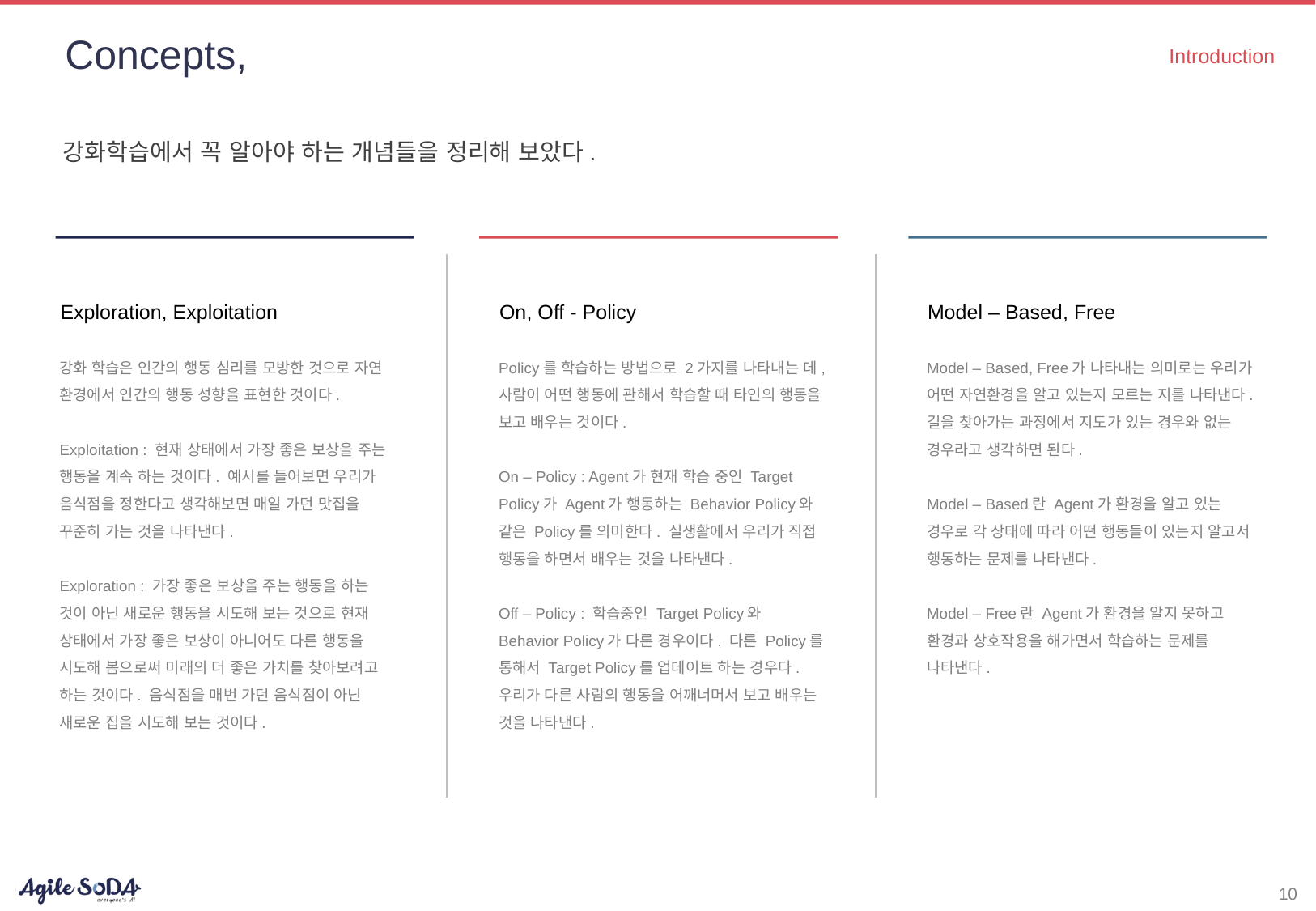

# Concepts,
Introduction
강화학습에서 꼭 알아야 하는 개념들을 정리해 보았다.

Exploration, Exploitation
On, Off - Policy
Model – Based, Free
강화 학습은 인간의 행동 심리를 모방한 것으로 자연 환경에서 인간의 행동 성향을 표현한 것이다.

Exploitation : 현재 상태에서 가장 좋은 보상을 주는 행동을 계속 하는 것이다. 예시를 들어보면 우리가 음식점을 정한다고 생각해보면 매일 가던 맛집을 꾸준히 가는 것을 나타낸다.

Exploration : 가장 좋은 보상을 주는 행동을 하는 것이 아닌 새로운 행동을 시도해 보는 것으로 현재 상태에서 가장 좋은 보상이 아니어도 다른 행동을 시도해 봄으로써 미래의 더 좋은 가치를 찾아보려고 하는 것이다. 음식점을 매번 가던 음식점이 아닌 새로운 집을 시도해 보는 것이다.
Policy를 학습하는 방법으로 2가지를 나타내는 데, 사람이 어떤 행동에 관해서 학습할 때 타인의 행동을 보고 배우는 것이다.

On – Policy : Agent가 현재 학습 중인 Target Policy가 Agent가 행동하는 Behavior Policy와 같은 Policy를 의미한다. 실생활에서 우리가 직접 행동을 하면서 배우는 것을 나타낸다.

Off – Policy : 학습중인 Target Policy와 Behavior Policy가 다른 경우이다. 다른 Policy를 통해서 Target Policy를 업데이트 하는 경우다. 우리가 다른 사람의 행동을 어깨너머서 보고 배우는 것을 나타낸다.
Model – Based, Free가 나타내는 의미로는 우리가 어떤 자연환경을 알고 있는지 모르는 지를 나타낸다. 길을 찾아가는 과정에서 지도가 있는 경우와 없는 경우라고 생각하면 된다.

Model – Based란 Agent가 환경을 알고 있는 경우로 각 상태에 따라 어떤 행동들이 있는지 알고서 행동하는 문제를 나타낸다.

Model – Free란 Agent가 환경을 알지 못하고 환경과 상호작용을 해가면서 학습하는 문제를 나타낸다.